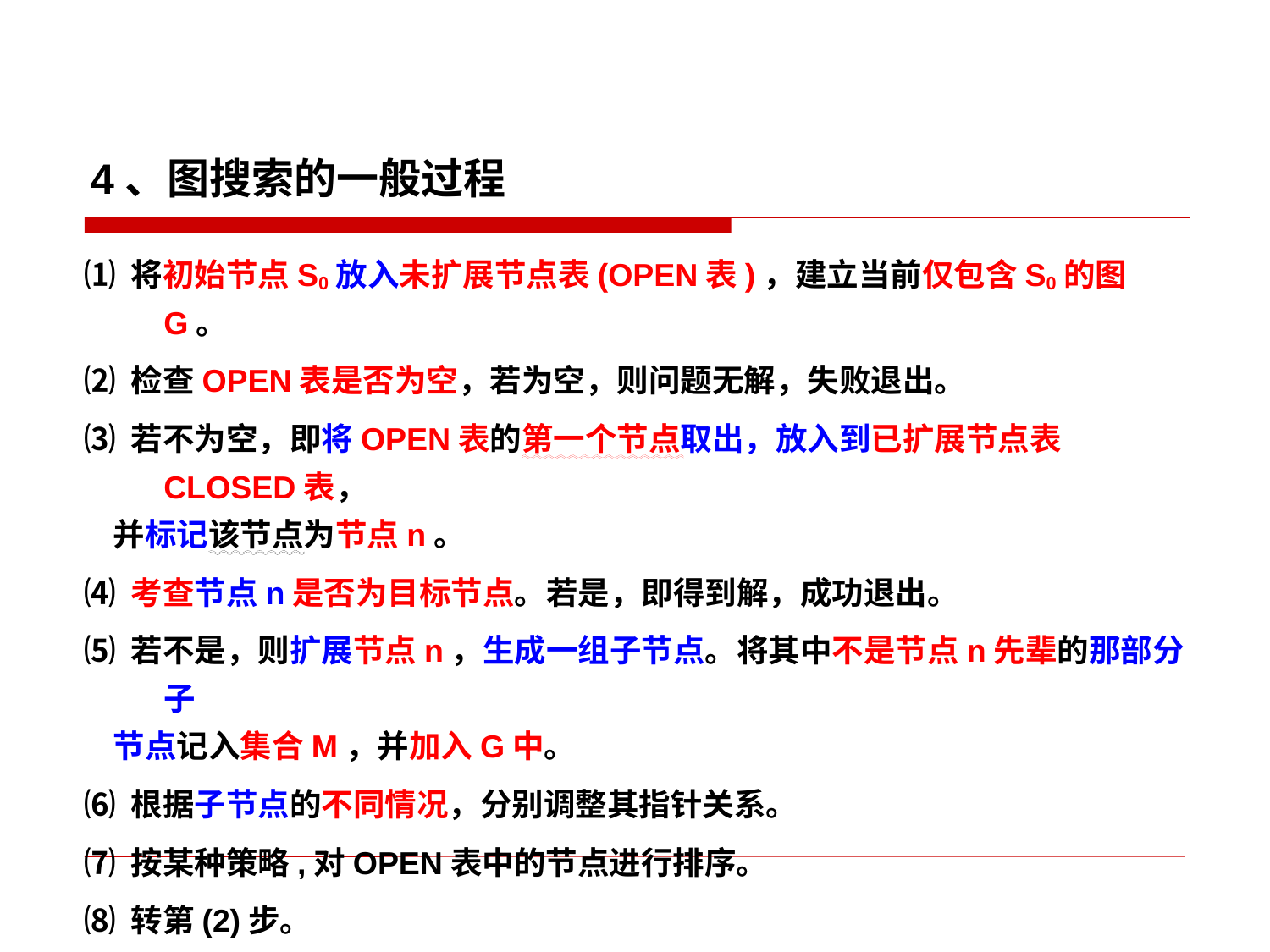

4、图搜索的一般过程
⑴ 将初始节点S0放入未扩展节点表(OPEN表)，建立当前仅包含S0的图G。
⑵ 检查OPEN表是否为空，若为空，则问题无解，失败退出。
⑶ 若不为空，即将OPEN表的第一个节点取出，放入到已扩展节点表CLOSED表，
   并标记该节点为节点n。
⑷ 考查节点n是否为目标节点。若是，即得到解，成功退出。
⑸ 若不是，则扩展节点n，生成一组子节点。将其中不是节点n先辈的那部分子
   节点记入集合M，并加入G中。
⑹ 根据子节点的不同情况，分别调整其指针关系。
⑺ 按某种策略,对OPEN表中的节点进行排序。
⑻ 转第(2)步。